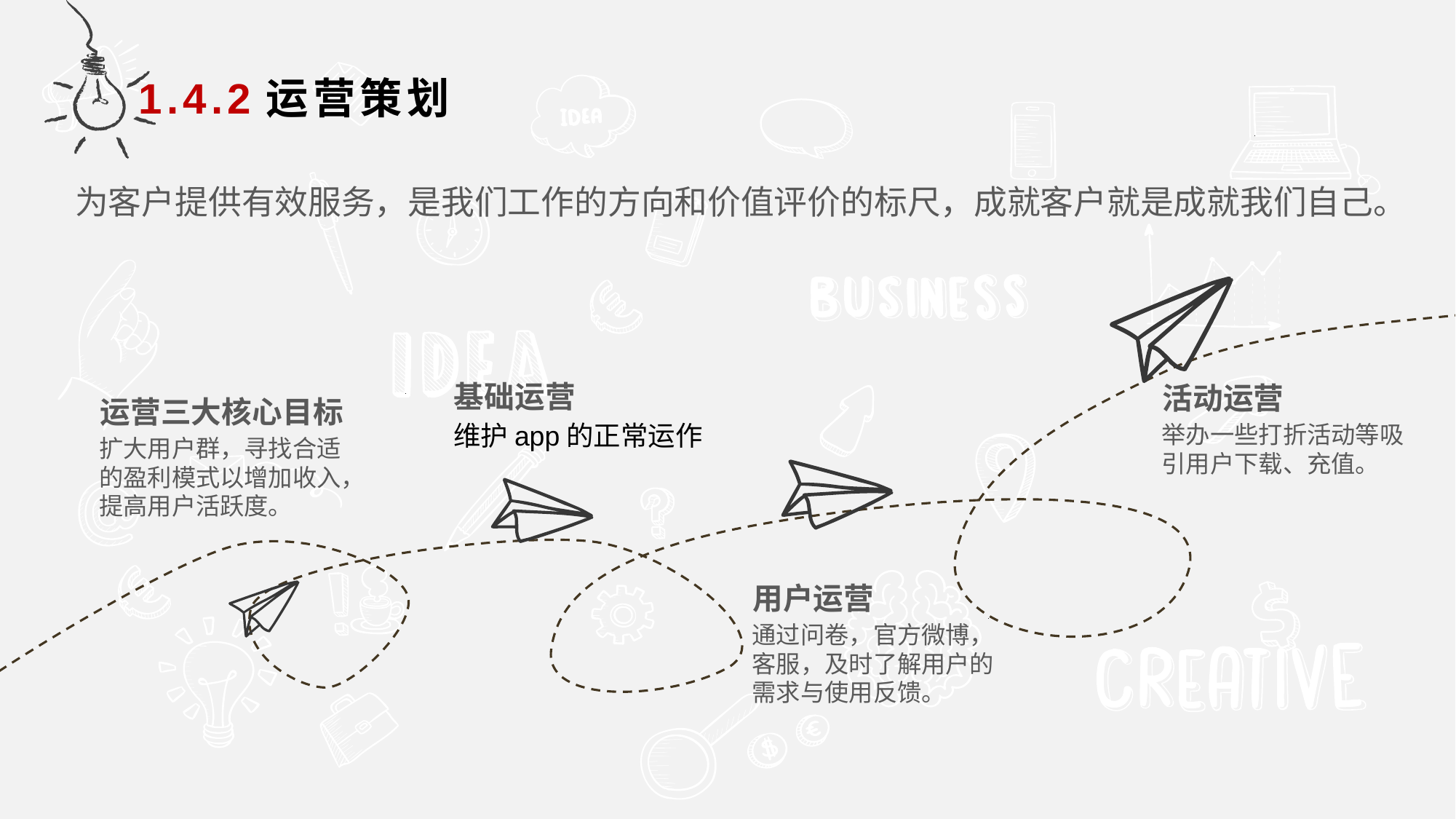

1.4.2运营策划
为客户提供有效服务，是我们工作的方向和价值评价的标尺，成就客户就是成就我们自己。

基础运营
维护app的正常运作
活动运营
举办一些打折活动等吸引用户下载、充值。
运营三大核心目标
扩大用户群，寻找合适的盈利模式以增加收入，提高用户活跃度。

用户运营
通过问卷，官方微博，客服，及时了解用户的需求与使用反馈。